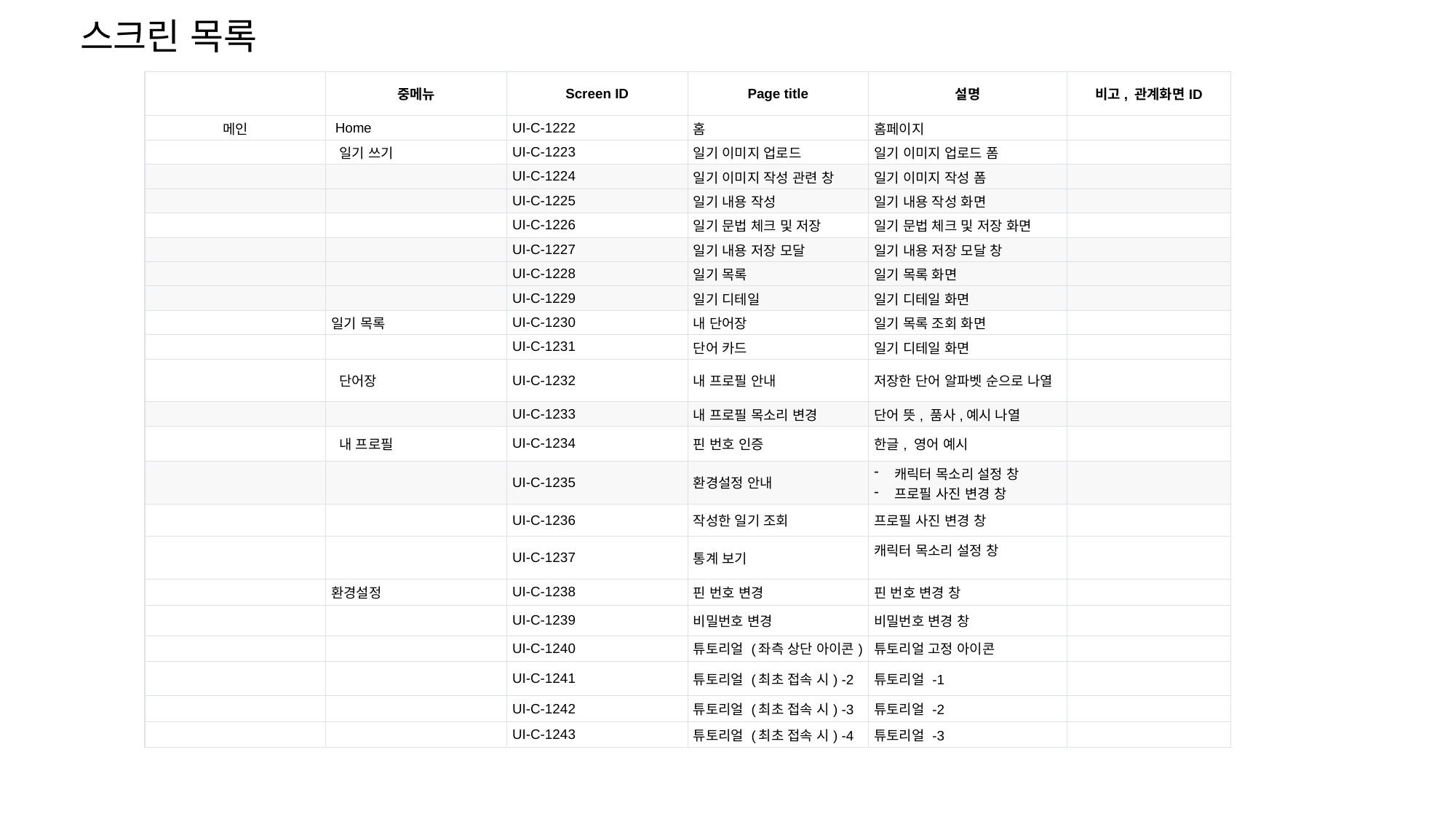

스크린 목록
|  | 중메뉴 | Screen ID | Page title | 설명 | 비고, 관계화면ID |
| --- | --- | --- | --- | --- | --- |
| 메인 | Home | UI-C-1222 | 홈 | 홈페이지 |  |
|  | 일기 쓰기 | UI-C-1223 | 일기 이미지 업로드 | 일기 이미지 업로드 폼 |  |
|  |  | UI-C-1224 | 일기 이미지 작성 관련 창 | 일기 이미지 작성 폼 |  |
|  |  | UI-C-1225 | 일기 내용 작성 | 일기 내용 작성 화면 |  |
|  |  | UI-C-1226 | 일기 문법 체크 및 저장 | 일기 문법 체크 및 저장 화면 |  |
|  |  | UI-C-1227 | 일기 내용 저장 모달 | 일기 내용 저장 모달 창 |  |
|  |  | UI-C-1228 | 일기 목록 | 일기 목록 화면 |  |
|  |  | UI-C-1229 | 일기 디테일 | 일기 디테일 화면 |  |
|  | 일기 목록 | UI-C-1230 | 내 단어장 | 일기 목록 조회 화면 |  |
|  |  | UI-C-1231 | 단어 카드 | 일기 디테일 화면 |  |
|  | 단어장 | UI-C-1232 | 내 프로필 안내 | 저장한 단어 알파벳 순으로 나열 |  |
|  |  | UI-C-1233 | 내 프로필 목소리 변경 | 단어 뜻, 품사,예시 나열 |  |
|  | 내 프로필 | UI-C-1234 | 핀 번호 인증 | 한글, 영어 예시 |  |
|  |  | UI-C-1235 | 환경설정 안내 | 캐릭터 목소리 설정 창 프로필 사진 변경 창 |  |
|  |  | UI-C-1236 | 작성한 일기 조회 | 프로필 사진 변경 창 |  |
|  |  | UI-C-1237 | 통계 보기 | 캐릭터 목소리 설정 창 |  |
|  | 환경설정 | UI-C-1238 | 핀 번호 변경 | 핀 번호 변경 창 |  |
|  |  | UI-C-1239 | 비밀번호 변경 | 비밀번호 변경 창 |  |
|  |  | UI-C-1240 | 튜토리얼 (좌측 상단 아이콘) | 튜토리얼 고정 아이콘 |  |
|  |  | UI-C-1241 | 튜토리얼 (최초 접속 시) -2 | 튜토리얼 -1 |  |
|  |  | UI-C-1242 | 튜토리얼 (최초 접속 시) -3 | 튜토리얼 -2 |  |
|  |  | UI-C-1243 | 튜토리얼 (최초 접속 시) -4 | 튜토리얼 -3 |  |